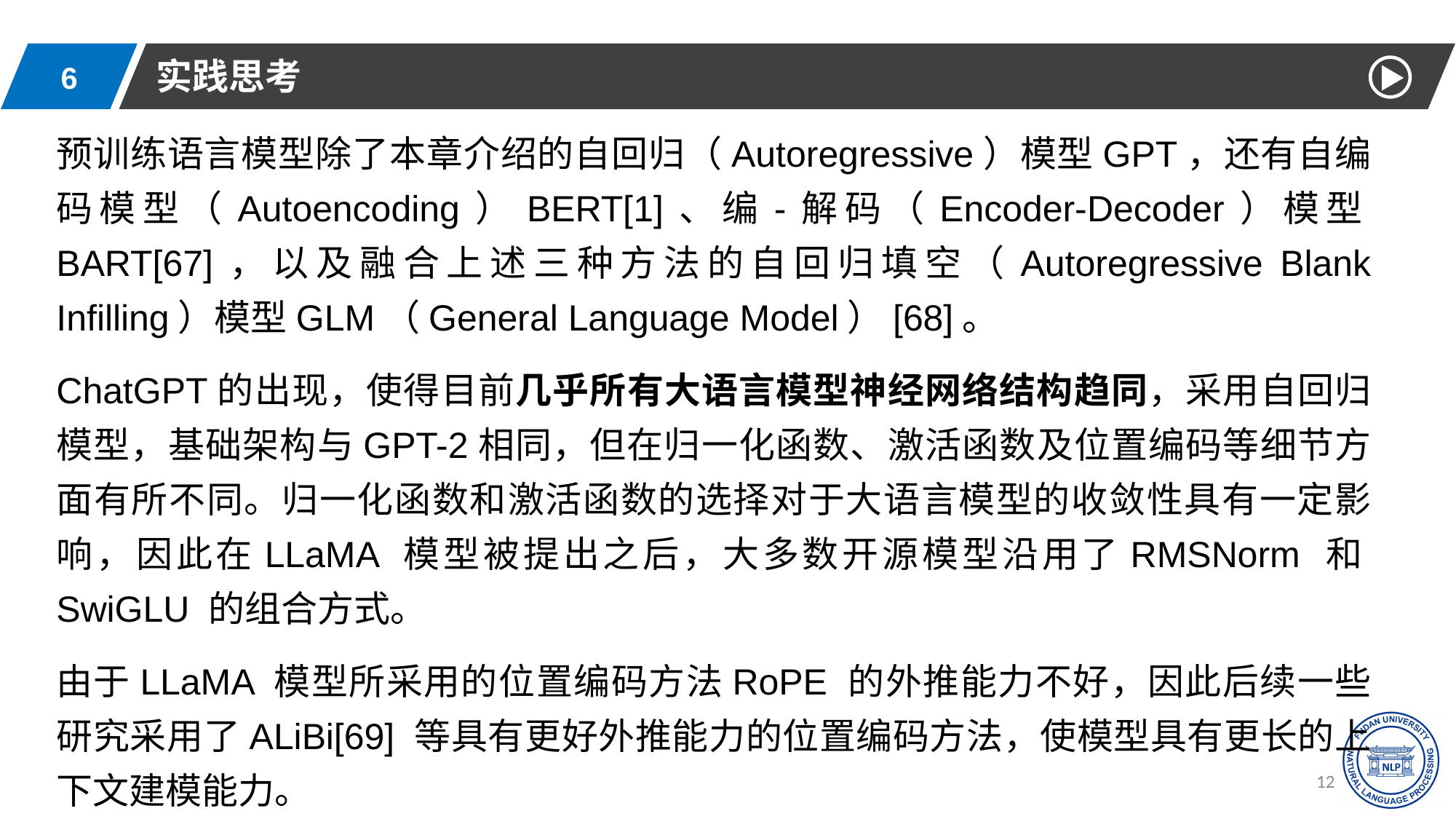

实践思考
6

预训练语言模型除了本章介绍的自回归（Autoregressive）模型GPT，还有自编码模型（Autoencoding）BERT[1]、编-解码（Encoder-Decoder）模型BART[67]，以及融合上述三种方法的自回归填空（Autoregressive Blank Infilling）模型GLM（General Language Model）[68]。
ChatGPT的出现，使得目前几乎所有大语言模型神经网络结构趋同，采用自回归模型，基础架构与GPT-2相同，但在归一化函数、激活函数及位置编码等细节方面有所不同。归一化函数和激活函数的选择对于大语言模型的收敛性具有一定影响，因此在LLaMA 模型被提出之后，大多数开源模型沿用了RMSNorm 和SwiGLU 的组合方式。
由于LLaMA 模型所采用的位置编码方法RoPE 的外推能力不好，因此后续一些研究采用了ALiBi[69] 等具有更好外推能力的位置编码方法，使模型具有更长的上下文建模能力。
125